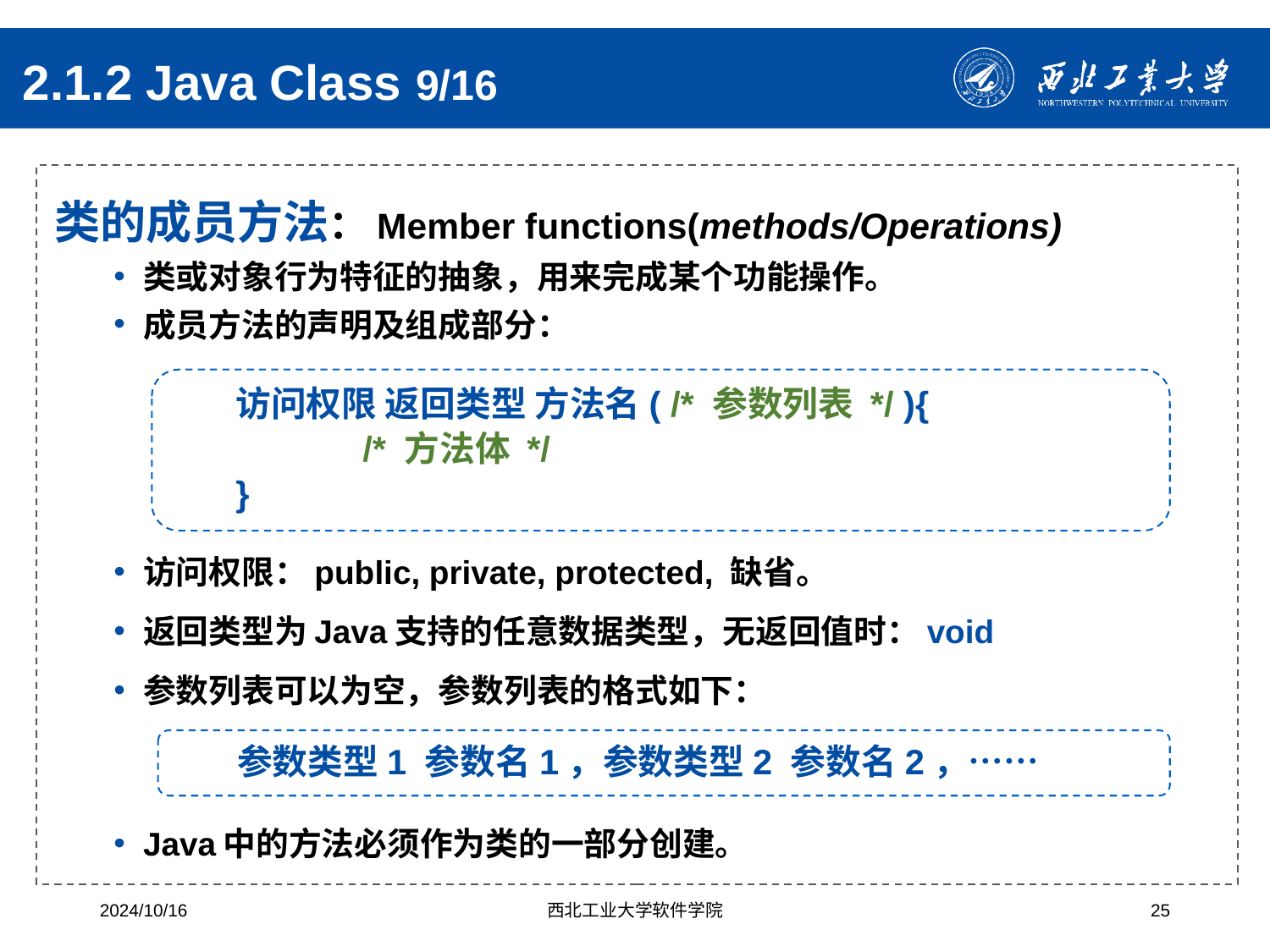

# 2.1.2 Java Class 9/16
类的成员方法：Member functions(methods/Operations)
类或对象行为特征的抽象，用来完成某个功能操作。
成员方法的声明及组成部分：

访问权限：public, private, protected, 缺省。
返回类型为Java支持的任意数据类型，无返回值时：void
参数列表可以为空，参数列表的格式如下：

Java中的方法必须作为类的一部分创建。
访问权限 返回类型 方法名( /* 参数列表 */ ){
	/* 方法体 */
}
参数类型1 参数名1，参数类型2 参数名2，……
2024/10/16
西北工业大学软件学院
25